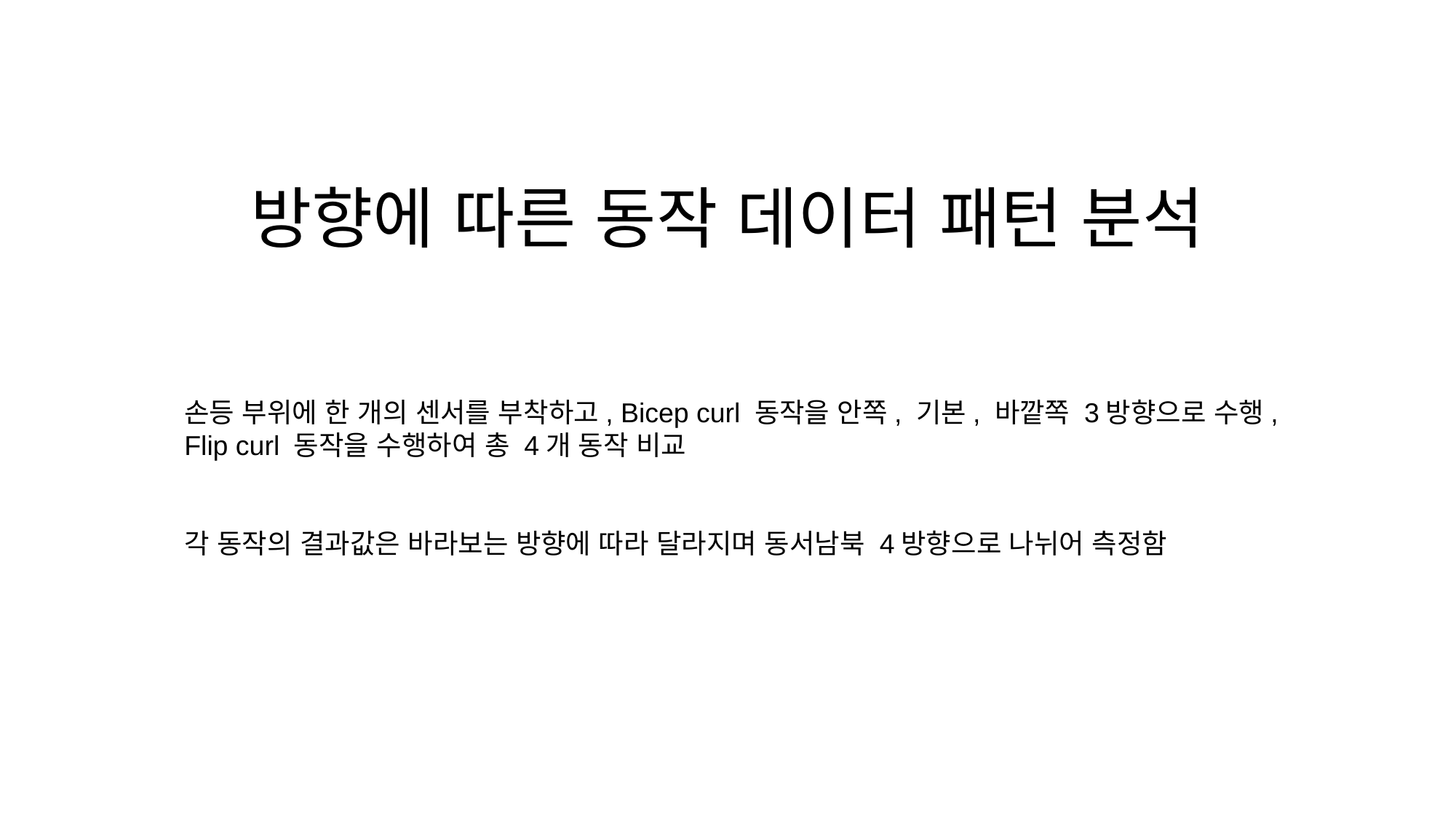

# 방향에 따른 동작 데이터 패턴 분석
손등 부위에 한 개의 센서를 부착하고, Bicep curl 동작을 안쪽, 기본, 바깥쪽 3방향으로 수행, Flip curl 동작을 수행하여 총 4개 동작 비교

각 동작의 결과값은 바라보는 방향에 따라 달라지며 동서남북 4방향으로 나뉘어 측정함